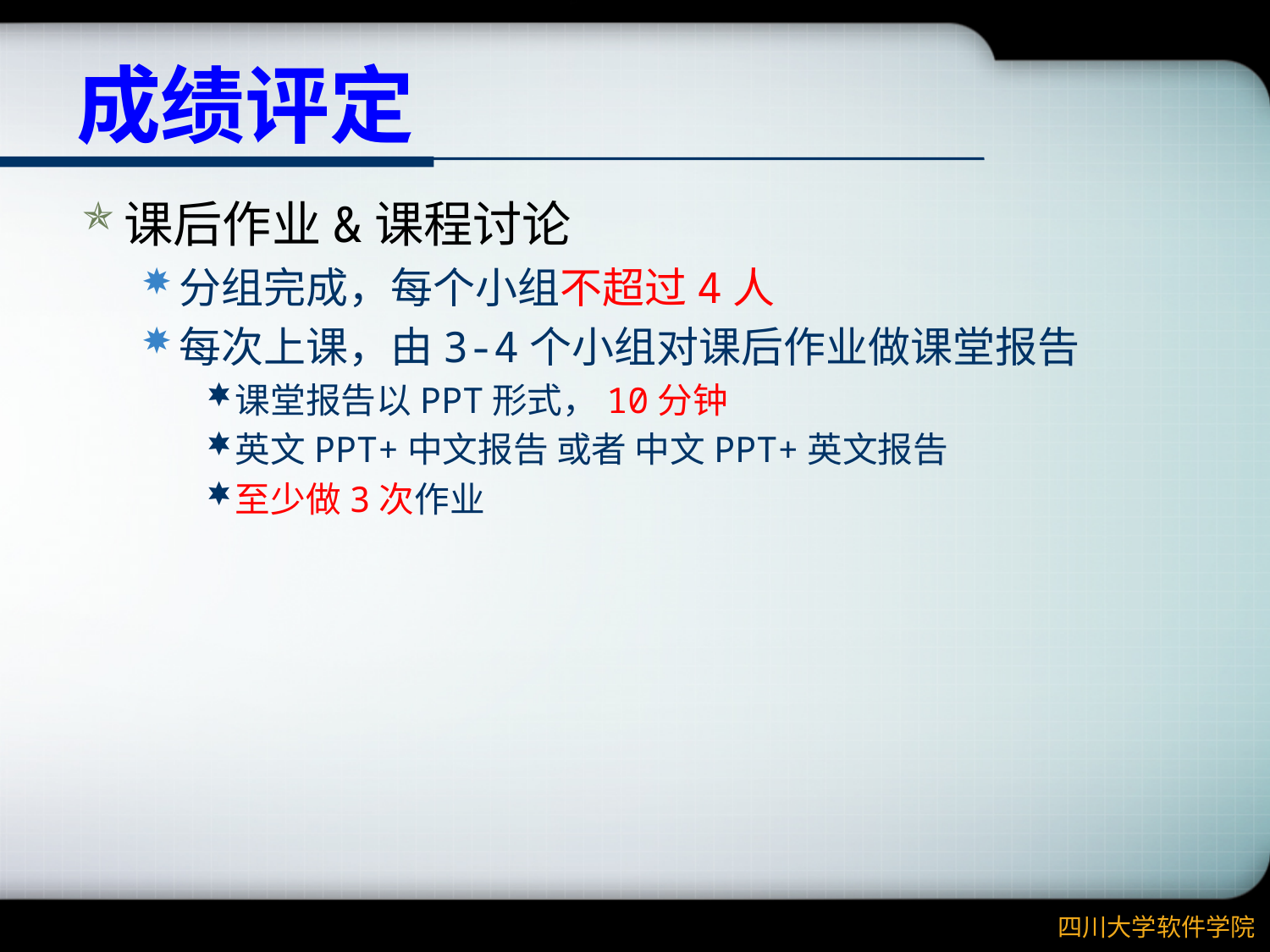

# 成绩评定
课后作业&课程讨论
分组完成，每个小组不超过4人
每次上课，由3-4个小组对课后作业做课堂报告
课堂报告以PPT形式，10分钟
英文PPT+中文报告 或者 中文PPT+英文报告
至少做3次作业